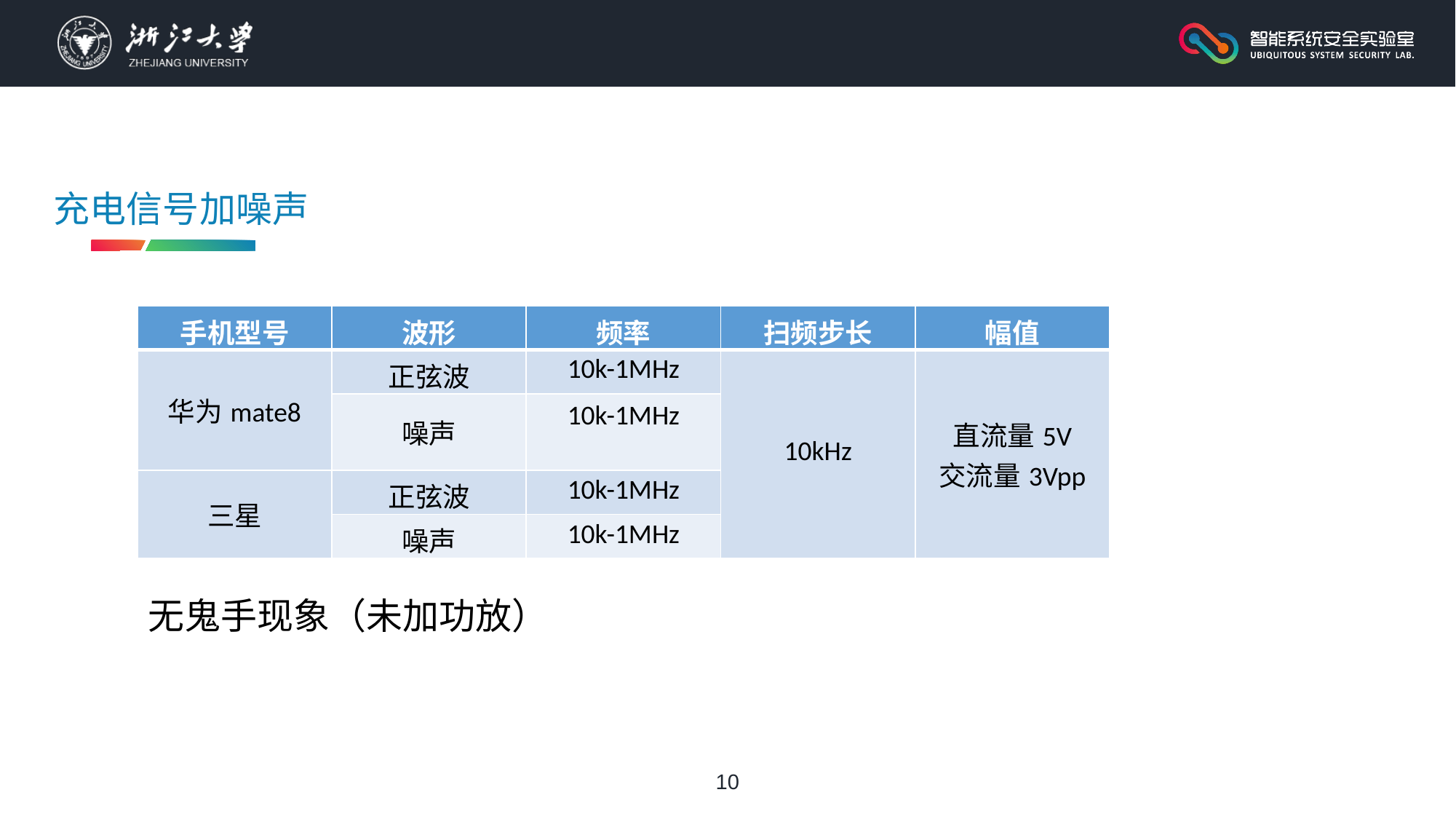

充电信号加噪声

| 手机型号 | 波形 | 频率 | 扫频步长 | 幅值 |
| --- | --- | --- | --- | --- |
| 华为mate8 | 正弦波 | 10k-1MHz | 10kHz | 直流量5V 交流量3Vpp |
|  | 噪声 | 10k-1MHz |  |  |
| 三星 | 正弦波 | 10k-1MHz |  |  |
|  | 噪声 | 10k-1MHz |  |  |
无鬼手现象（未加功放）